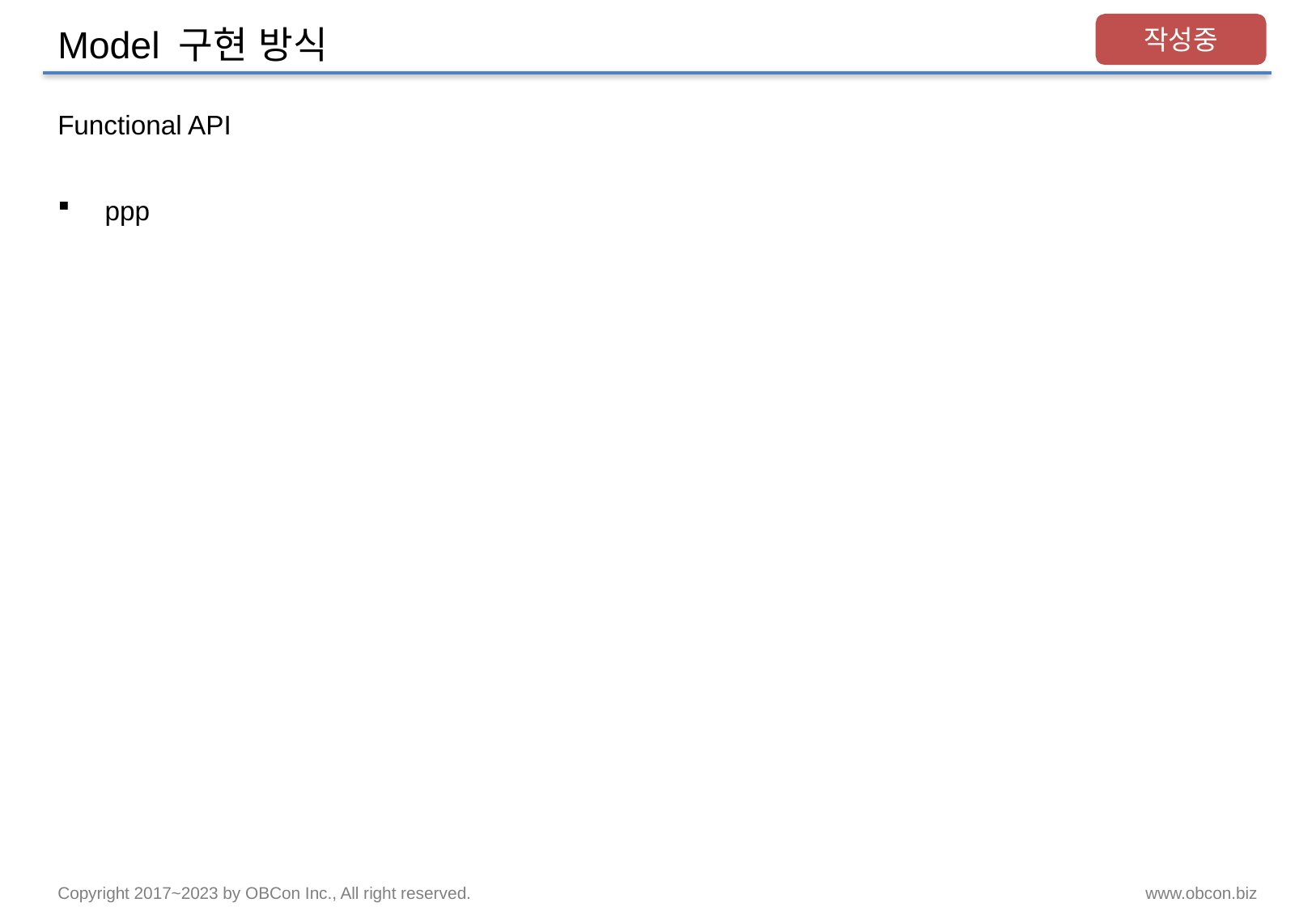

# Model 구현 방식
작성중
Functional API
ppp